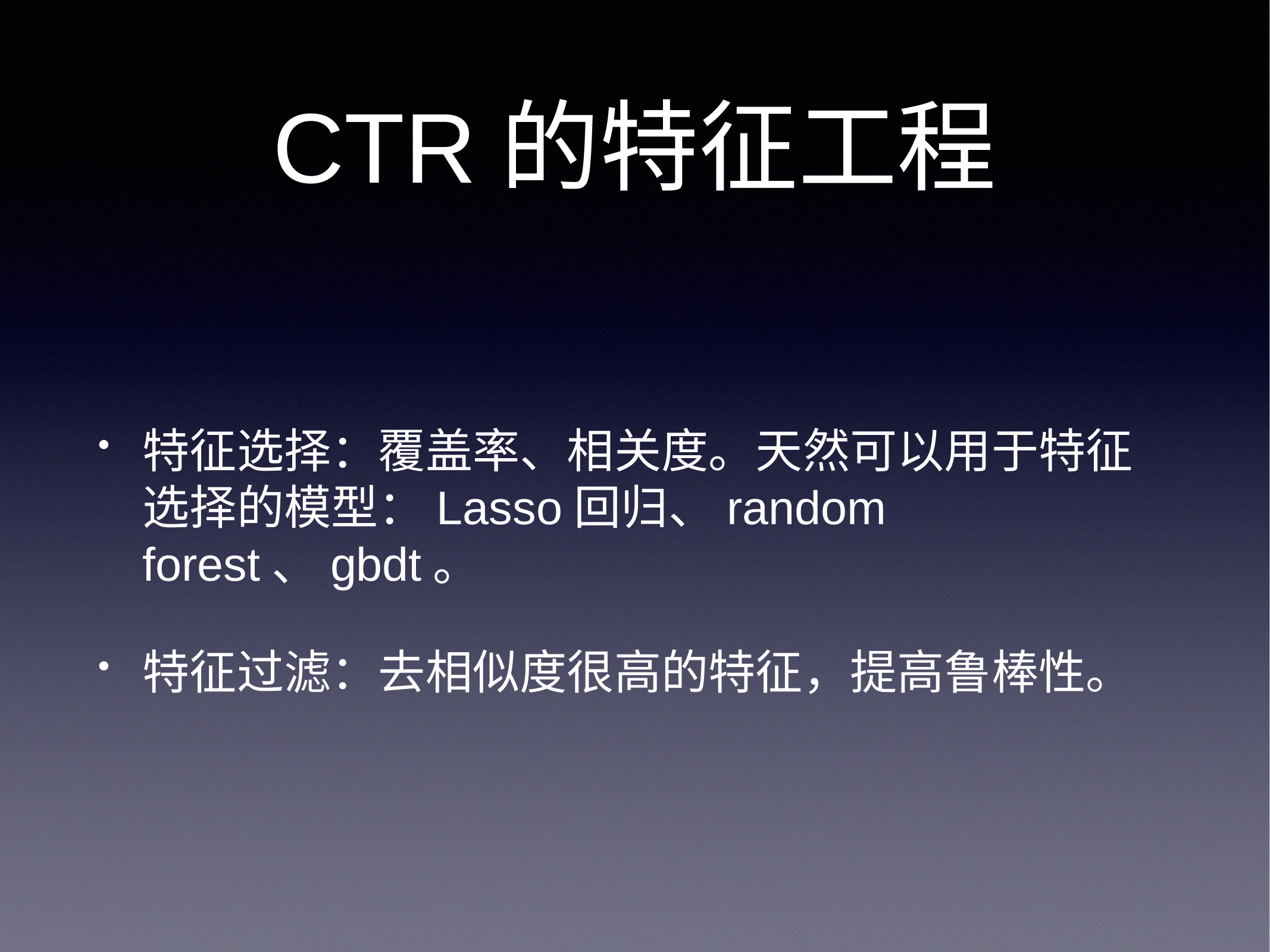

# CTR的特征工程
特征选择：覆盖率、相关度。天然可以用于特征选择的模型：Lasso回归、random forest、gbdt。
特征过滤：去相似度很高的特征，提高鲁棒性。